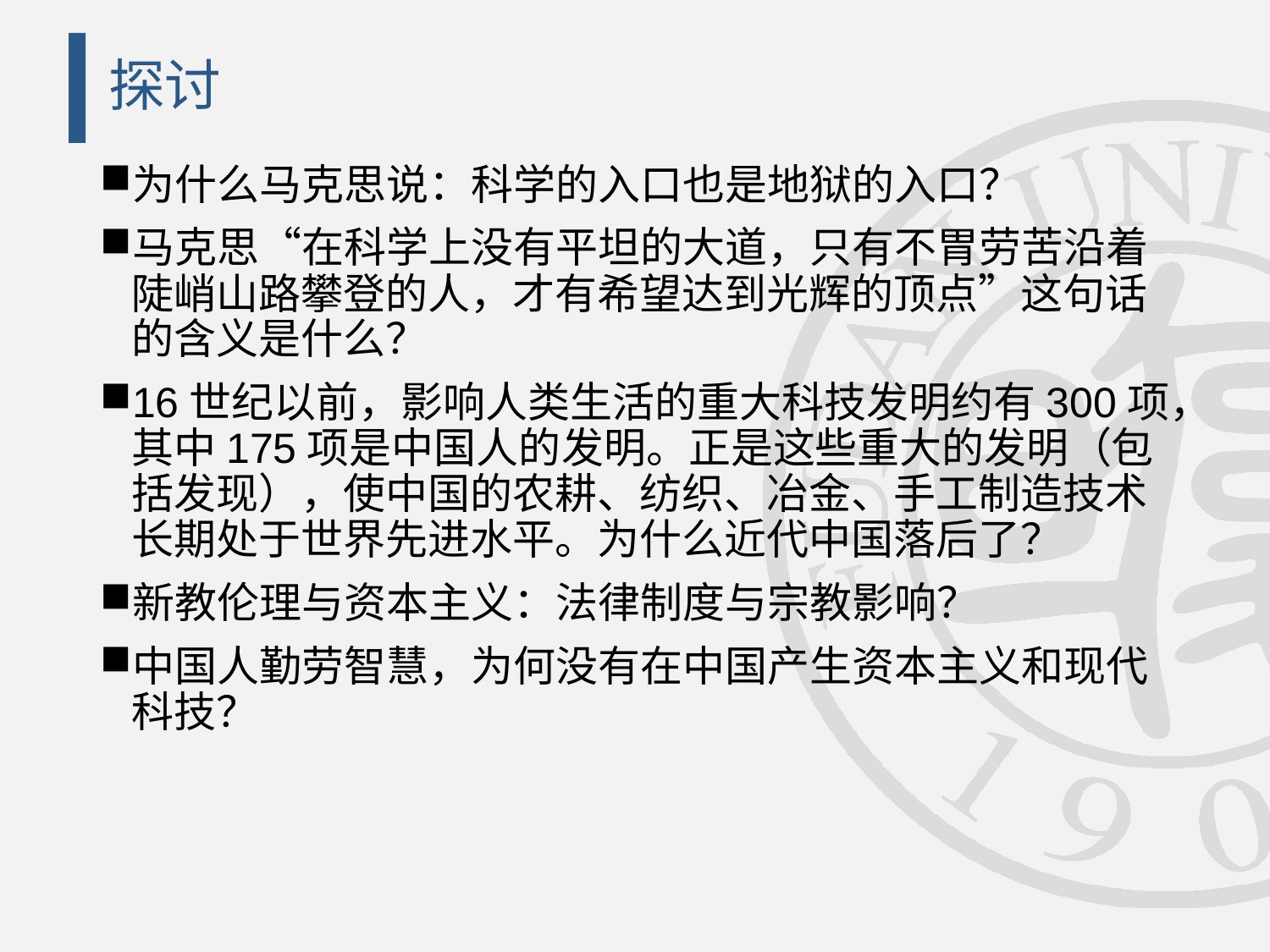

# 探讨
为什么马克思说：科学的入口也是地狱的入口？
马克思“在科学上没有平坦的大道，只有不胃劳苦沿着陡峭山路攀登的人，才有希望达到光辉的顶点”这句话的含义是什么？
16世纪以前，影响人类生活的重大科技发明约有300项，其中175项是中国人的发明。正是这些重大的发明（包括发现），使中国的农耕、纺织、冶金、手工制造技术长期处于世界先进水平。为什么近代中国落后了？
新教伦理与资本主义：法律制度与宗教影响？
中国人勤劳智慧，为何没有在中国产生资本主义和现代科技？